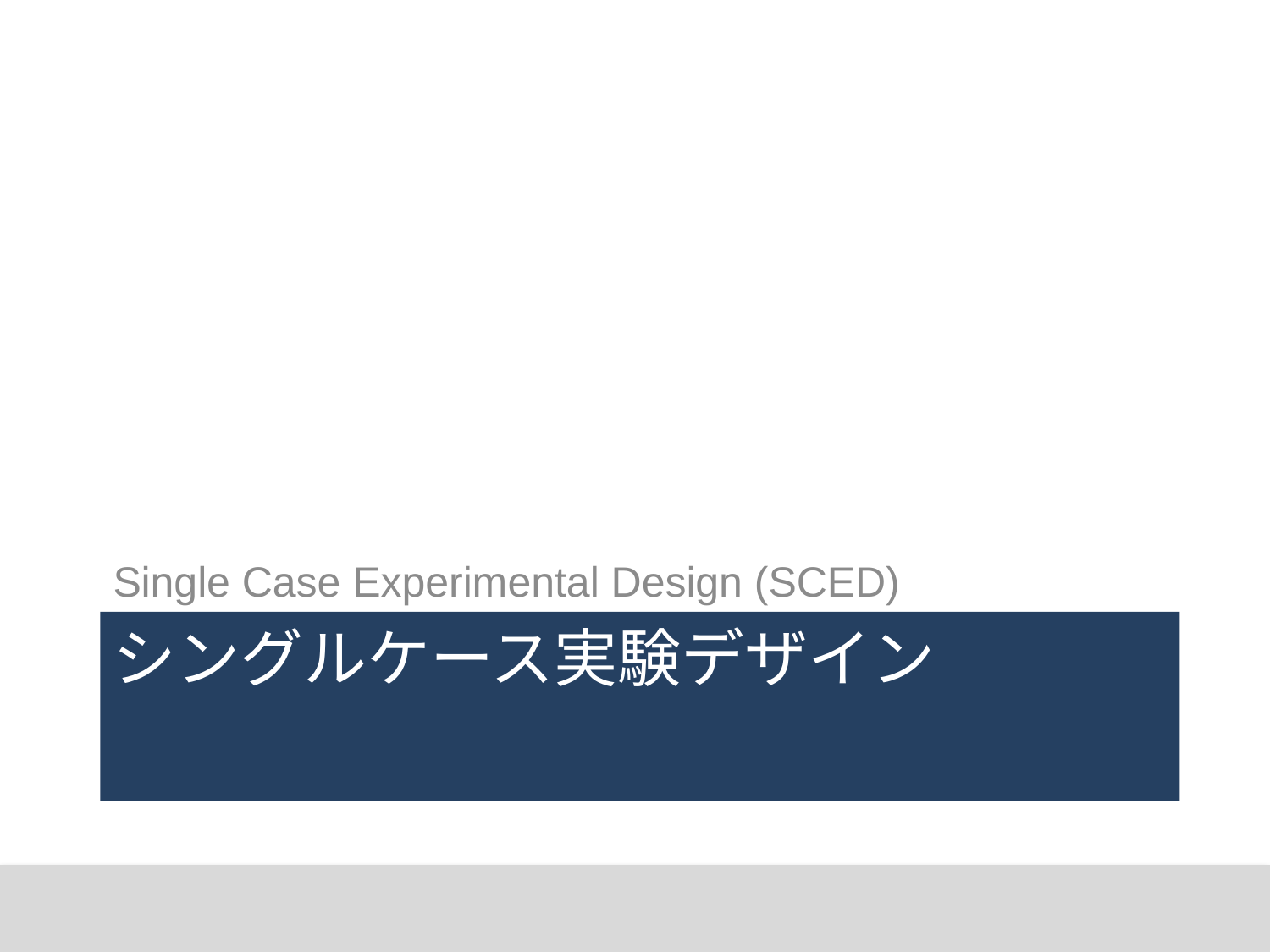

6
Single Case Experimental Design (SCED)
# シングルケース実験デザイン